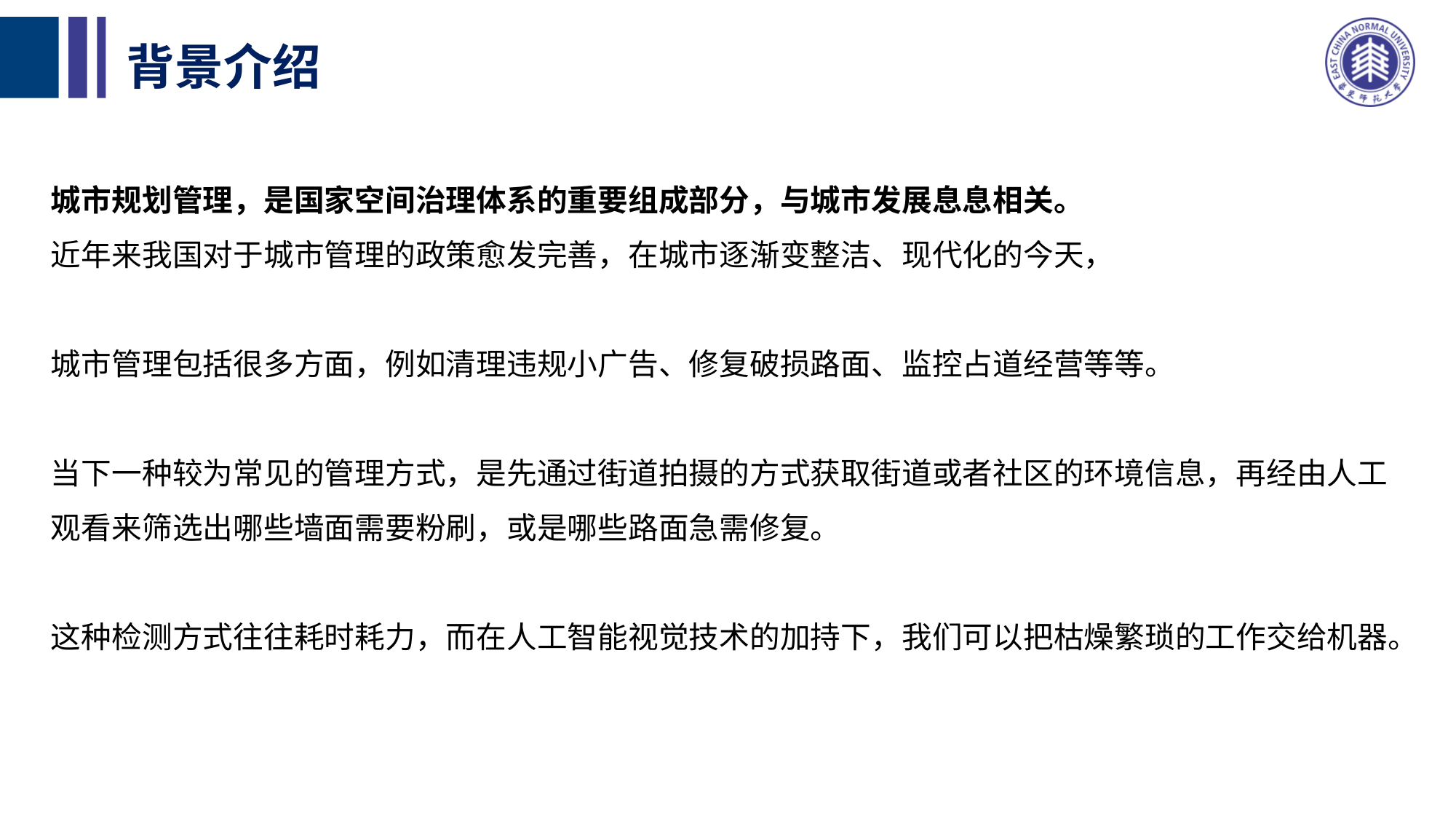

# 背景介绍
城市规划管理，是国家空间治理体系的重要组成部分，与城市发展息息相关。
近年来我国对于城市管理的政策愈发完善，在城市逐渐变整洁、现代化的今天，

城市管理包括很多方面，例如清理违规小广告、修复破损路面、监控占道经营等等。

当下一种较为常见的管理方式，是先通过街道拍摄的方式获取街道或者社区的环境信息，再经由人工
观看来筛选出哪些墙面需要粉刷，或是哪些路面急需修复。

这种检测方式往往耗时耗力，而在人工智能视觉技术的加持下，我们可以把枯燥繁琐的工作交给机器。